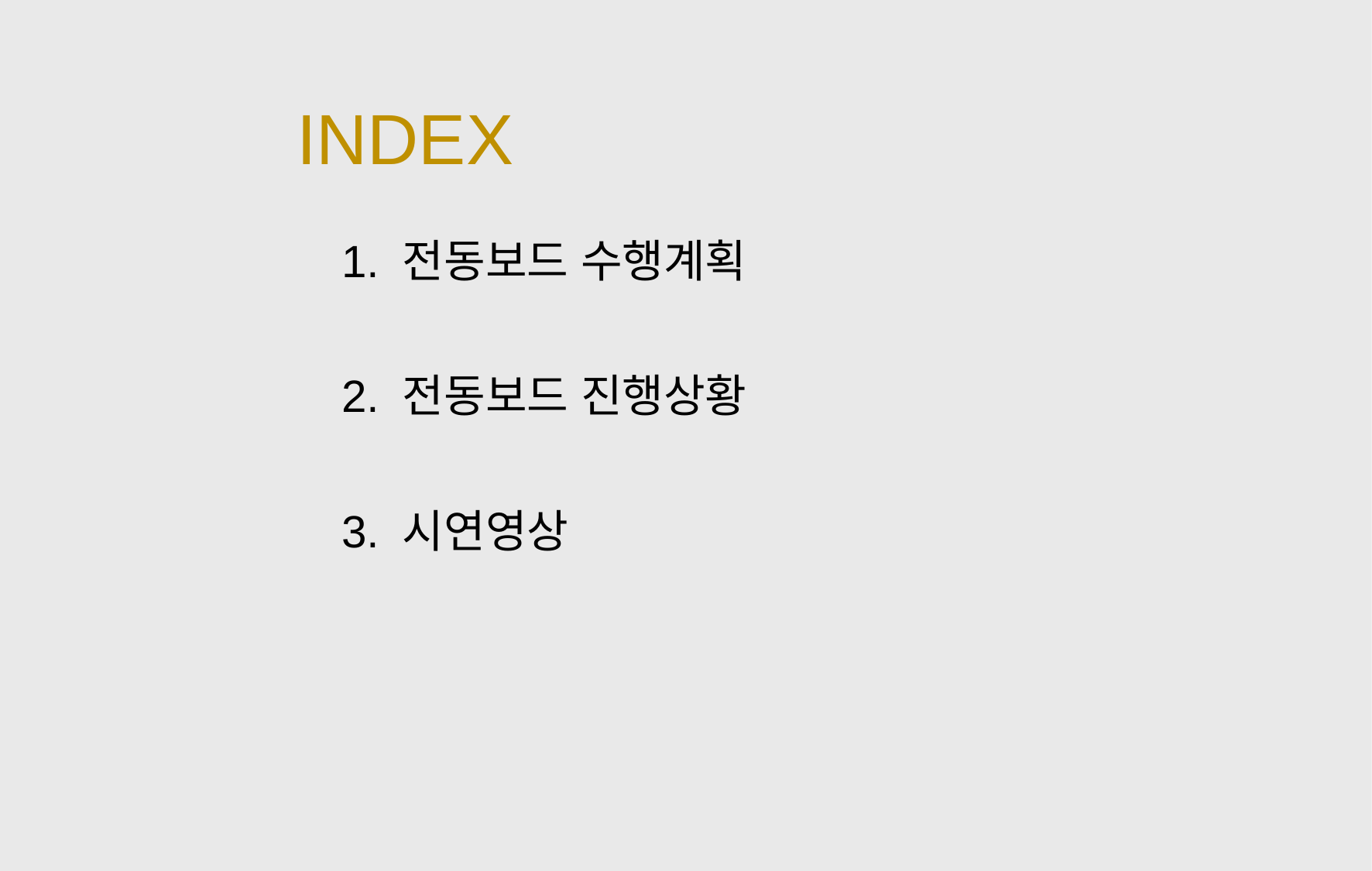

# INDEX
1. 전동보드 수행계획
2. 전동보드 진행상황
3. 시연영상